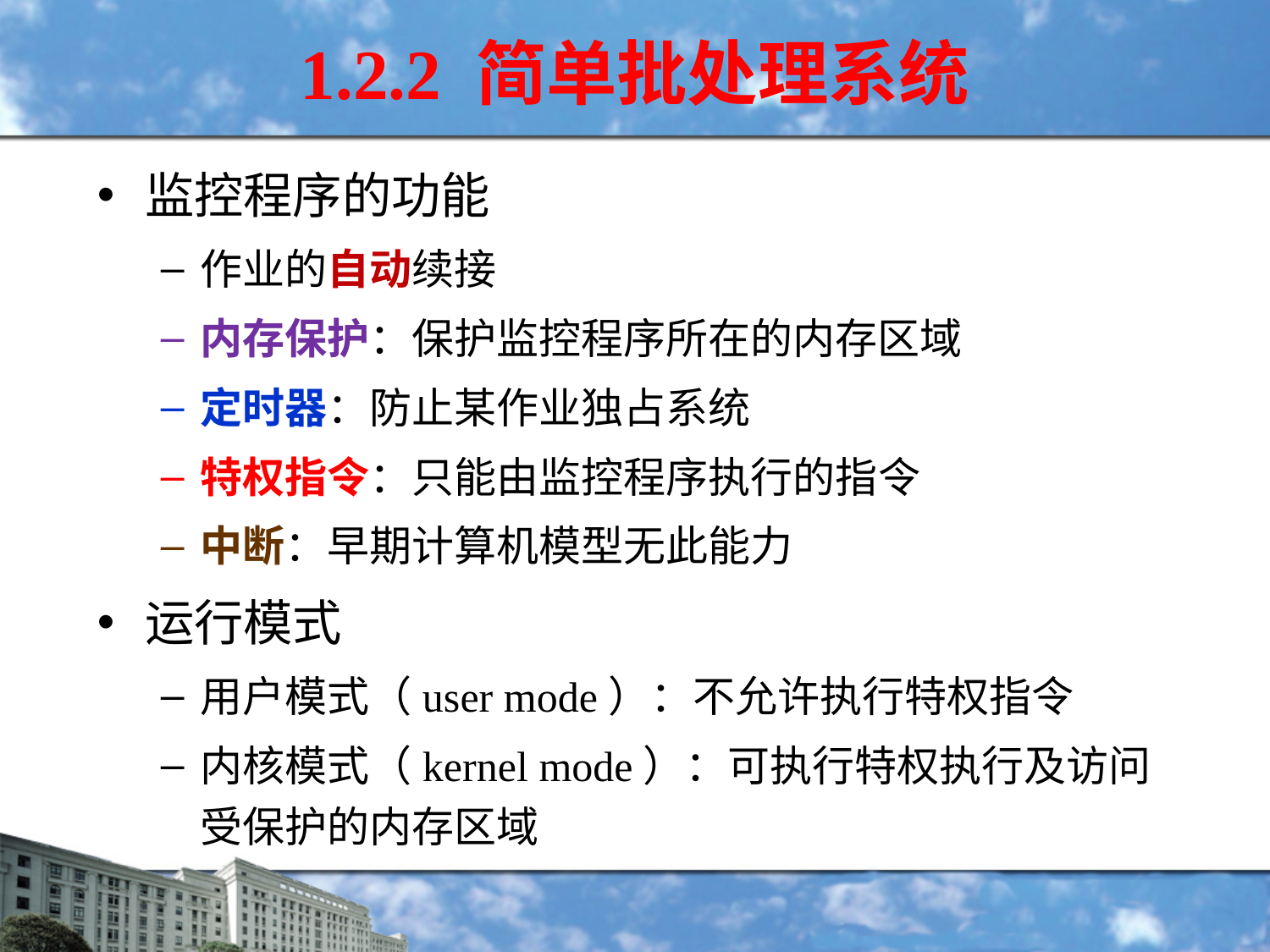

# 1.2.2 简单批处理系统
监控程序的功能
作业的自动续接
内存保护：保护监控程序所在的内存区域
定时器：防止某作业独占系统
特权指令：只能由监控程序执行的指令
中断：早期计算机模型无此能力
运行模式
用户模式（user mode）：不允许执行特权指令
内核模式（kernel mode）：可执行特权执行及访问受保护的内存区域